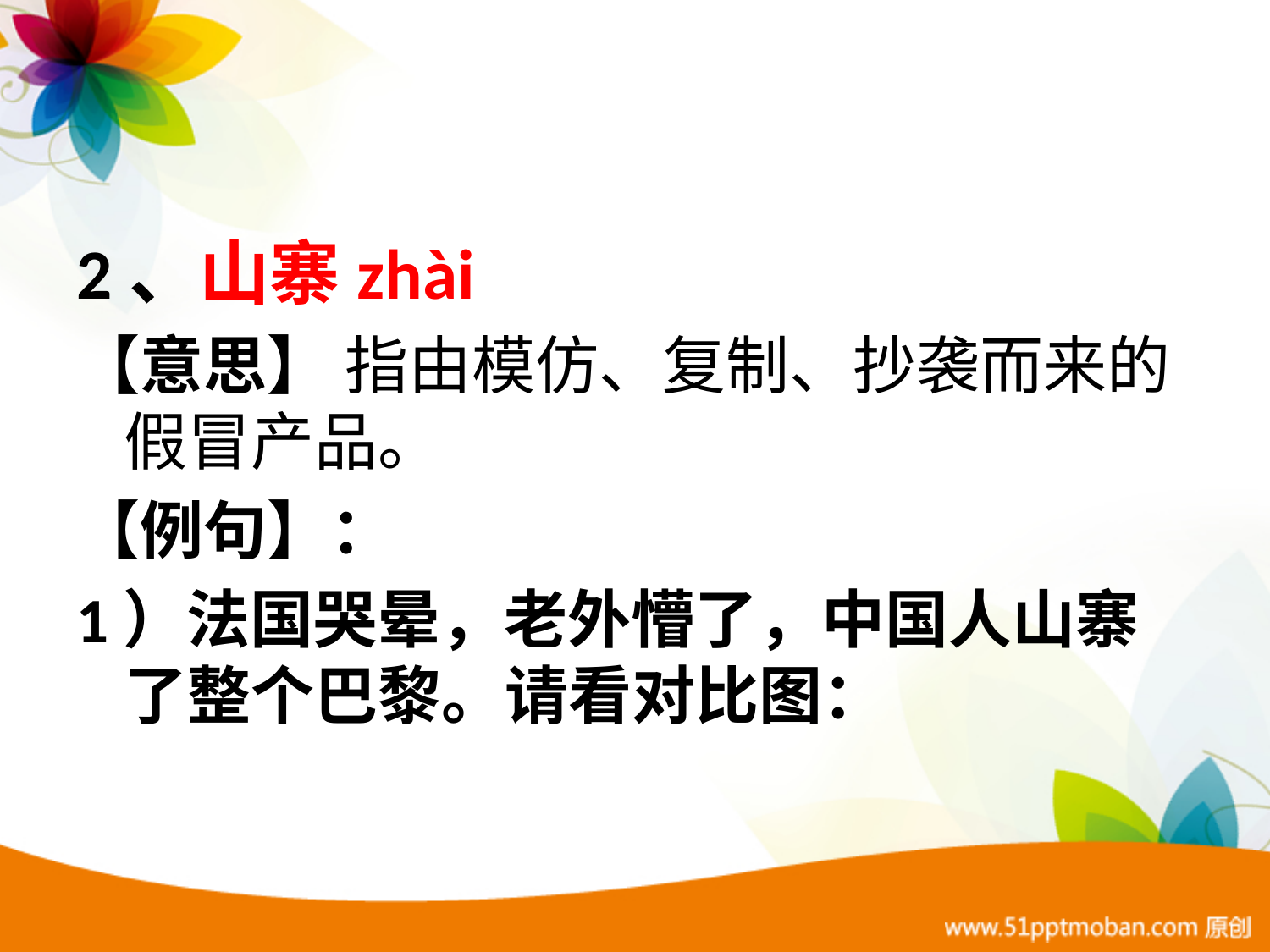

#
2、山寨zhài
【意思】 指由模仿、复制、抄袭而来的假冒产品。
【例句】：
1）法国哭晕，老外懵了，中国人山寨了整个巴黎。请看对比图：